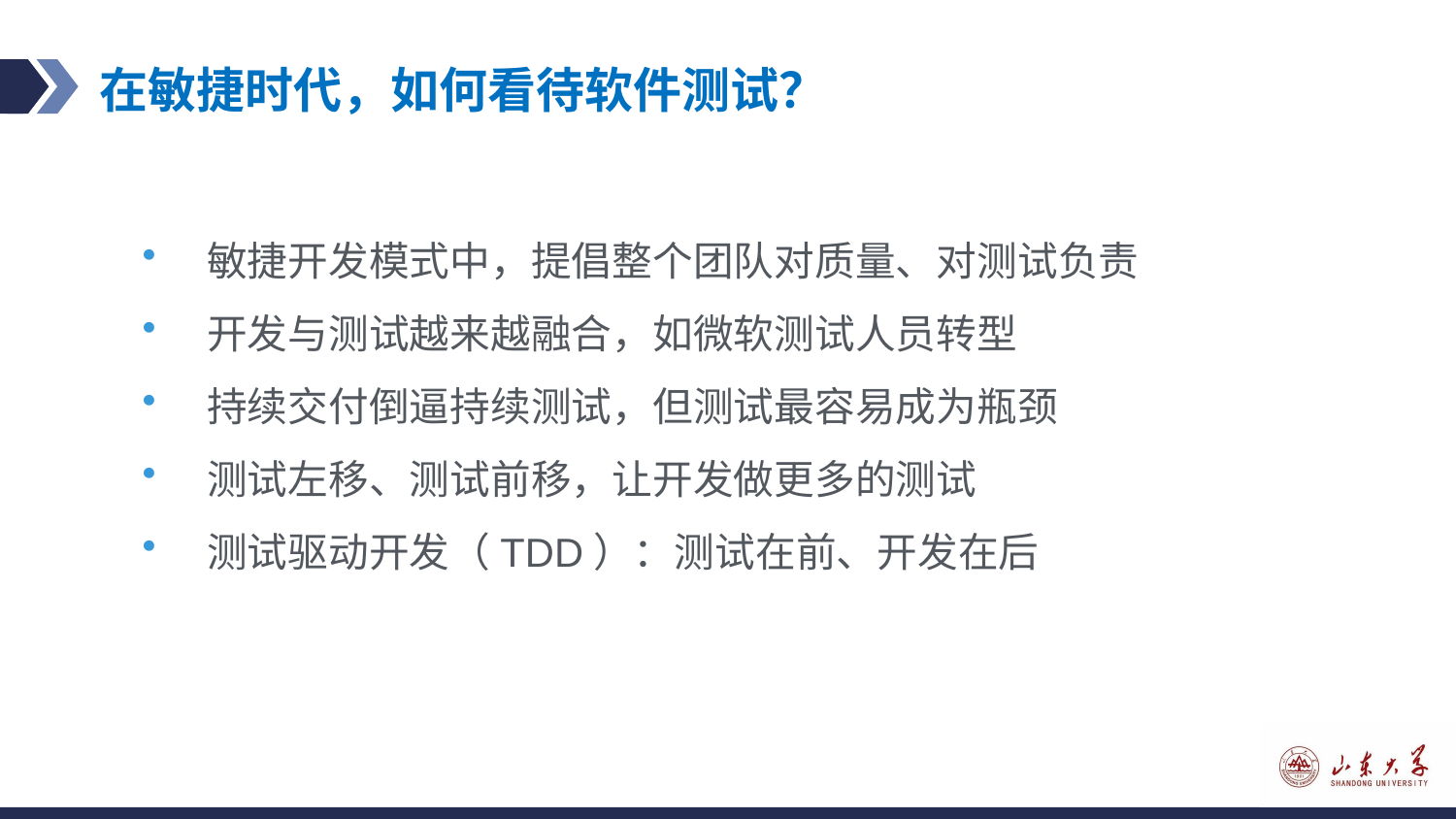

# 在敏捷时代，如何看待软件测试？
敏捷开发模式中，提倡整个团队对质量、对测试负责
开发与测试越来越融合，如微软测试人员转型
持续交付倒逼持续测试，但测试最容易成为瓶颈
测试左移、测试前移，让开发做更多的测试
测试驱动开发（TDD）：测试在前、开发在后